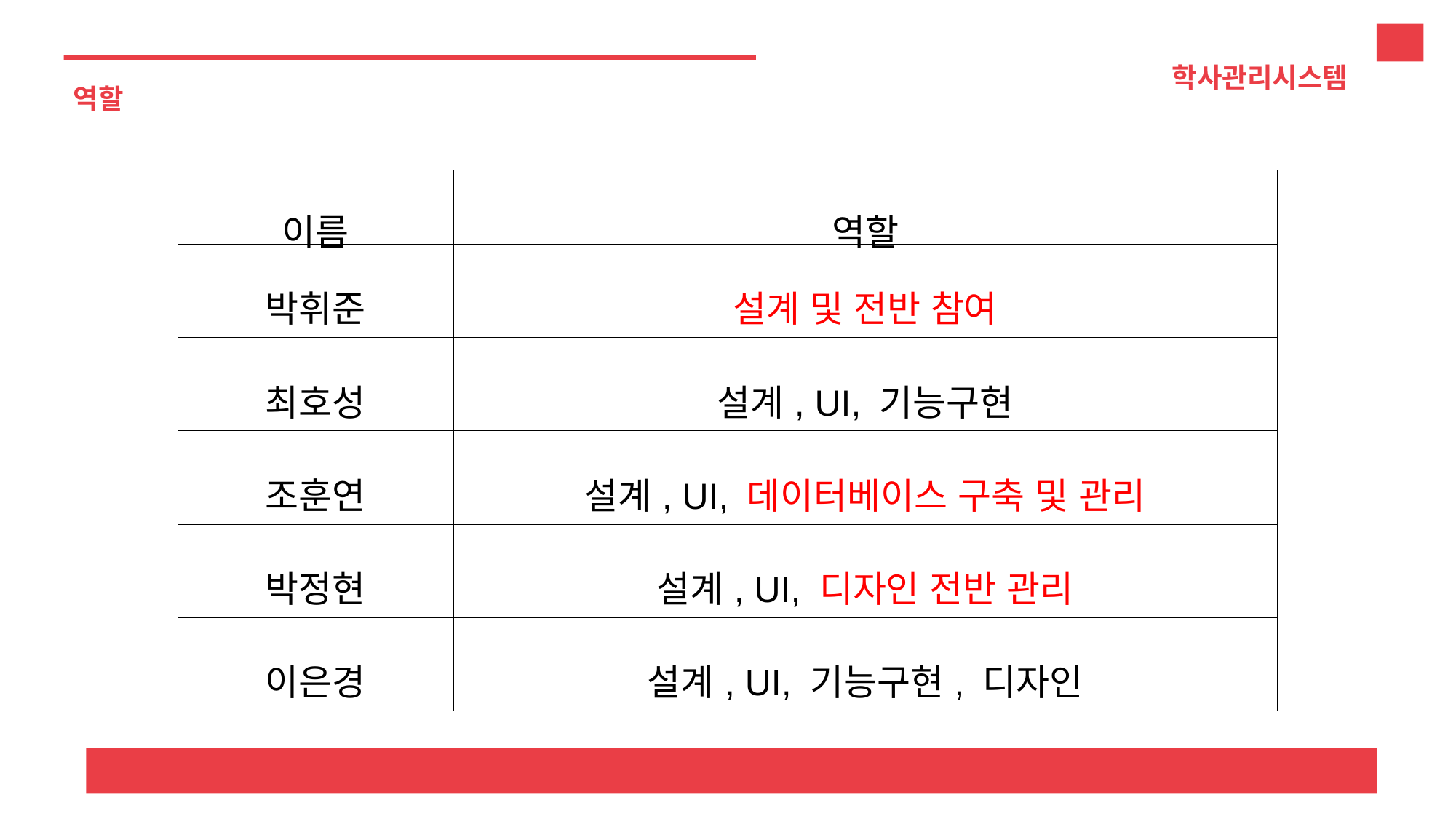

학사관리시스템
역할
| 이름 | 역할 |
| --- | --- |
| 박휘준 | 설계 및 전반 참여 |
| 최호성 | 설계, UI, 기능구현 |
| 조훈연 | 설계, UI, 데이터베이스 구축 및 관리 |
| 박정현 | 설계, UI, 디자인 전반 관리 |
| 이은경 | 설계, UI, 기능구현, 디자인 |